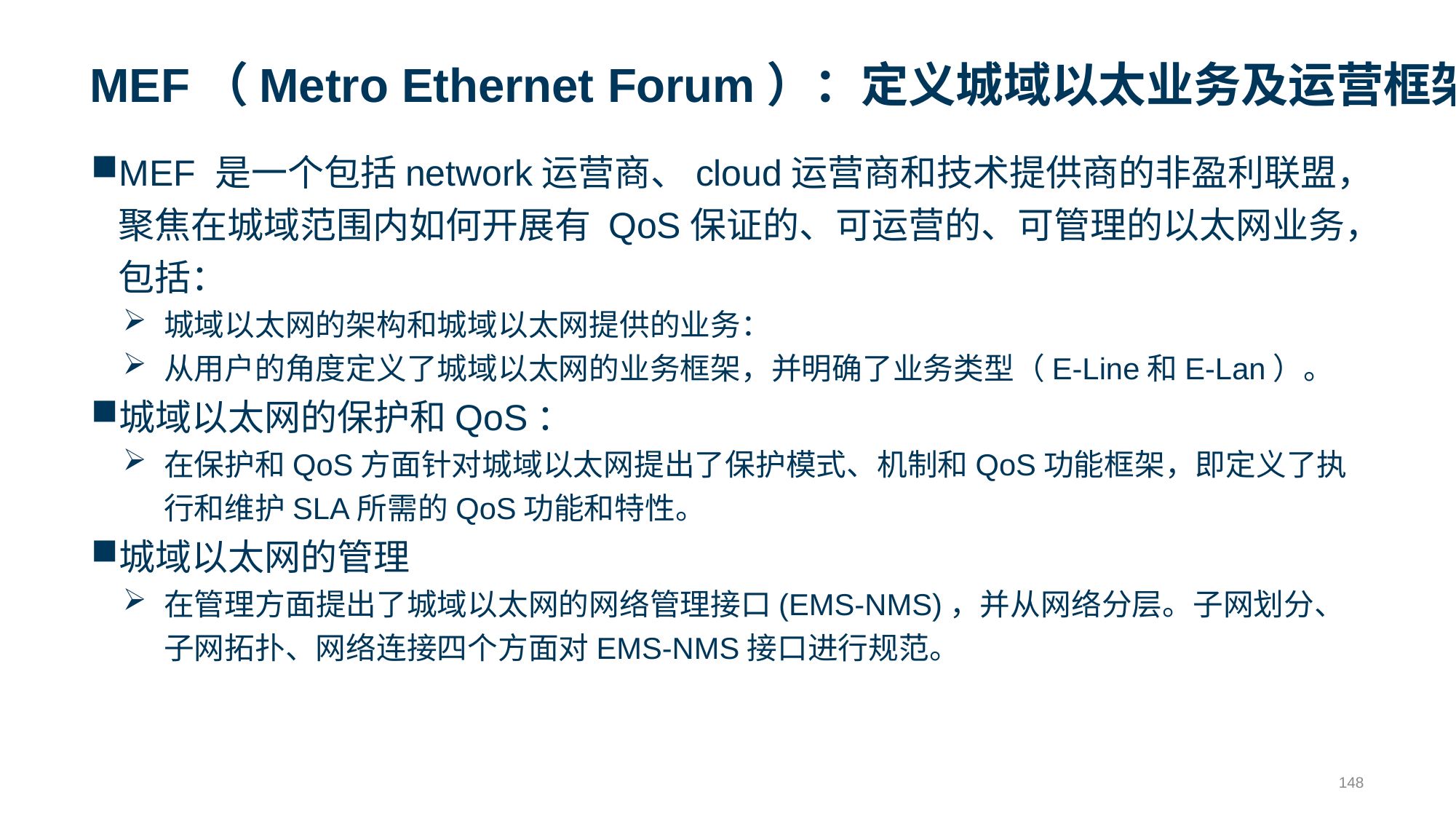

# MEF（Metro Ethernet Forum）：定义城域以太业务及运营框架
MEF 是一个包括network运营商、cloud运营商和技术提供商的非盈利联盟，聚焦在城域范围内如何开展有 QoS保证的、可运营的、可管理的以太网业务，包括：
城域以太网的架构和城域以太网提供的业务：
从用户的角度定义了城域以太网的业务框架，并明确了业务类型（E-Line和E-Lan）。
城域以太网的保护和QoS：
在保护和QoS方面针对城域以太网提出了保护模式、机制和QoS功能框架，即定义了执行和维护SLA所需的QoS功能和特性。
城域以太网的管理
在管理方面提出了城域以太网的网络管理接口(EMS-NMS)，并从网络分层。子网划分、子网拓扑、网络连接四个方面对EMS-NMS接口进行规范。
148